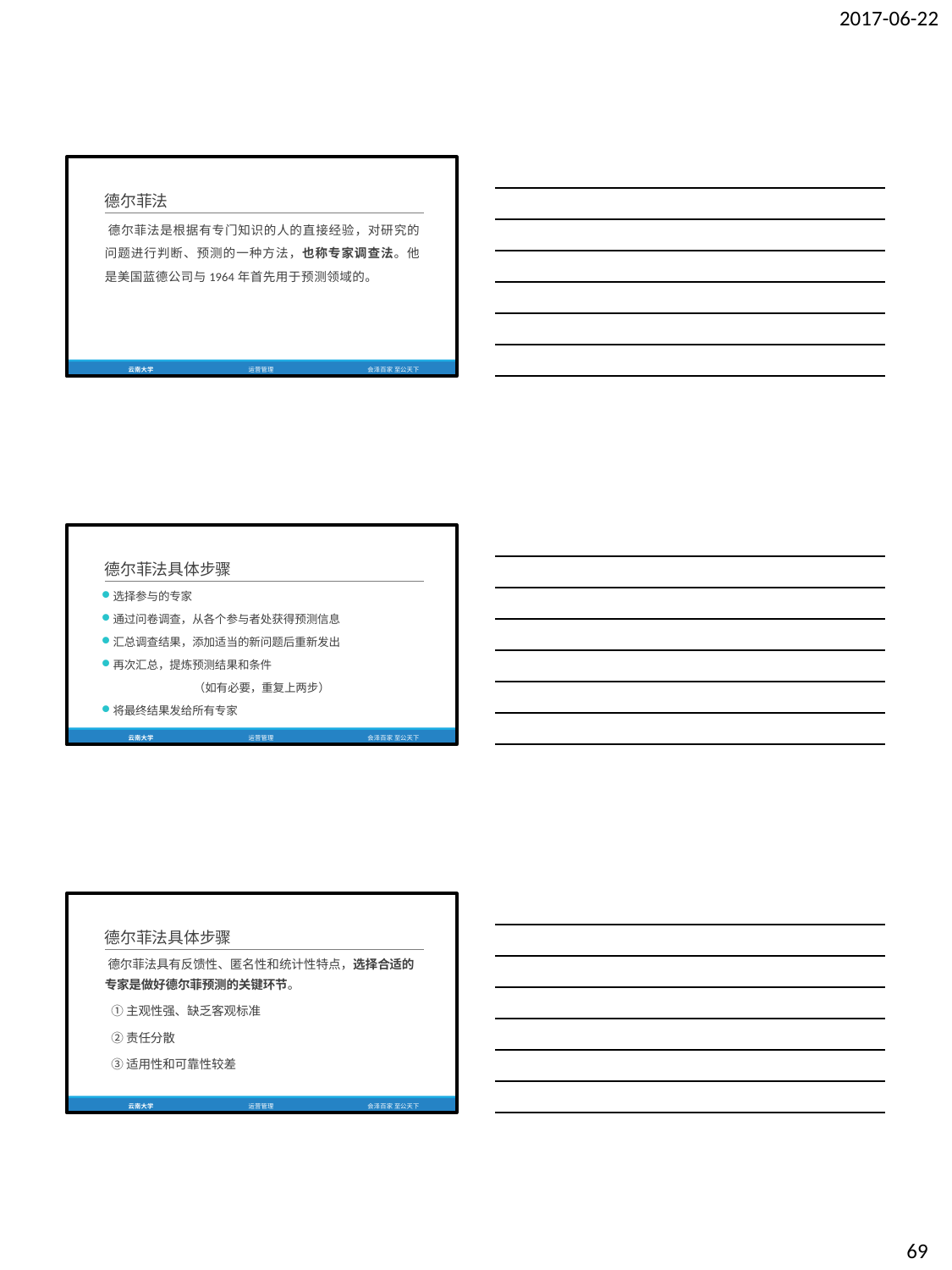

2017-06-22

德尔菲法
德尔菲法是根据有专门知识的人的直接经验，对研究的 问题进行判断、预测的一种方法，也称专家调查法。他 是美国蓝德公司与1964年首先用于预测领域的。

云南大学
运营管理
会泽百家 至公天下

德尔菲法具体步骤
选择参与的专家
通过问卷调查，从各个参与者处获得预测信息
汇总调查结果，添加适当的新问题后重新发出
再次汇总，提炼预测结果和条件
（如有必要，重复上两步）
将最终结果发给所有专家

云南大学
运营管理
会泽百家 至公天下

德尔菲法具体步骤
德尔菲法具有反馈性、匿名性和统计性特点，选择合适的 专家是做好德尔菲预测的关键环节。

①主观性强、缺乏客观标准

②责任分散

③适用性和可靠性较差

云南大学
运营管理
会泽百家 至公天下

69